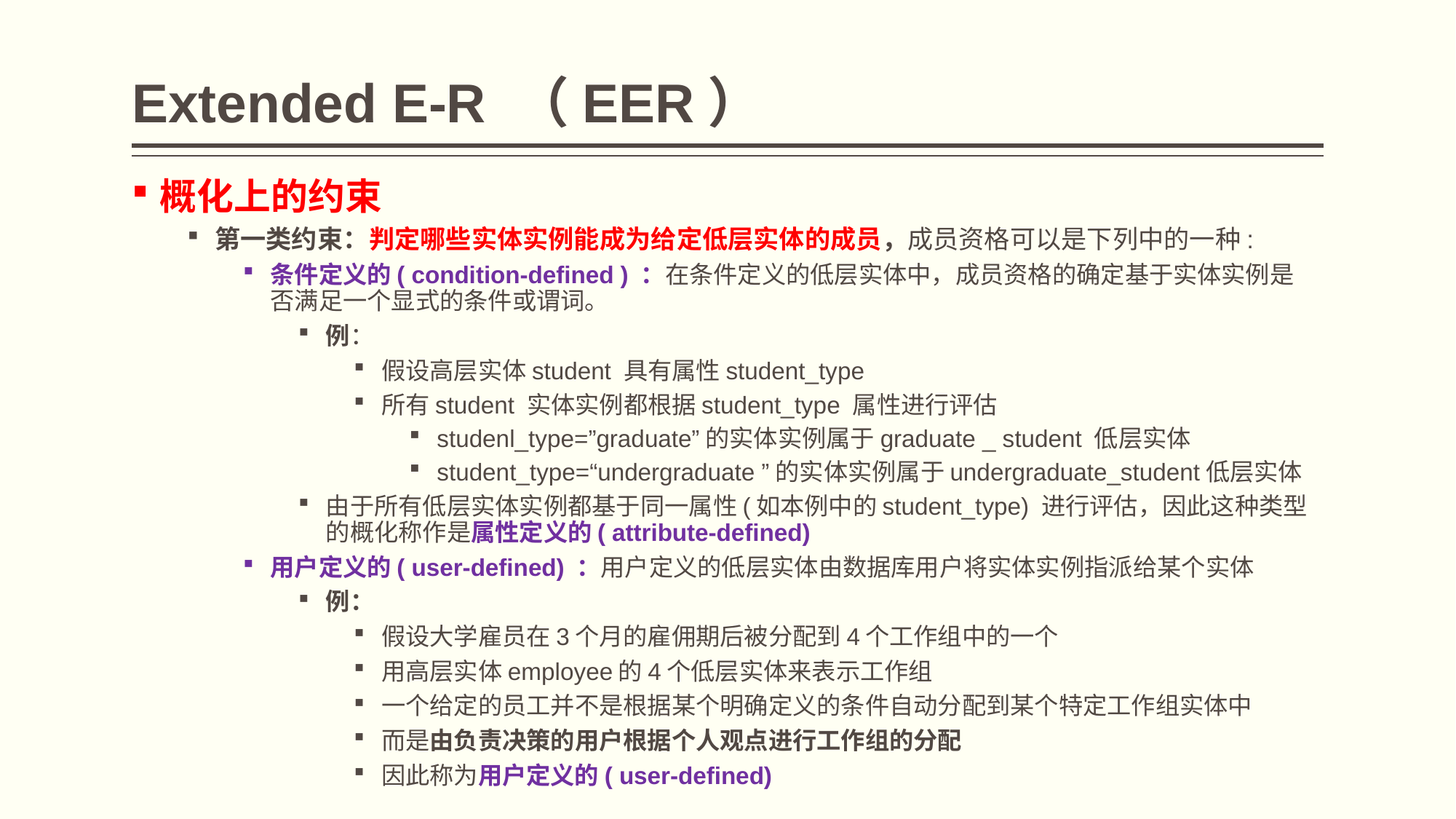

# Extended E-R （EER）
概化上的约束
第一类约束：判定哪些实体实例能成为给定低层实体的成员，成员资格可以是下列中的一种:
条件定义的( condition-defined ) ：在条件定义的低层实体中，成员资格的确定基于实体实例是否满足一个显式的条件或谓词。
例：
假设高层实体student 具有属性student_type
所有student 实体实例都根据student_type 属性进行评估
studenl_type=”graduate”的实体实例属于graduate _ student 低层实体
student_type=“undergraduate ”的实体实例属于undergraduate_student低层实体
由于所有低层实体实例都基于同一属性(如本例中的student_type) 进行评估，因此这种类型的概化称作是属性定义的( attribute-defined)
用户定义的( user-defined) ：用户定义的低层实体由数据库用户将实体实例指派给某个实体
例：
假设大学雇员在3个月的雇佣期后被分配到4个工作组中的一个
用高层实体employee的4个低层实体来表示工作组
一个给定的员工并不是根据某个明确定义的条件自动分配到某个特定工作组实体中
而是由负责决策的用户根据个人观点进行工作组的分配
因此称为用户定义的( user-defined)